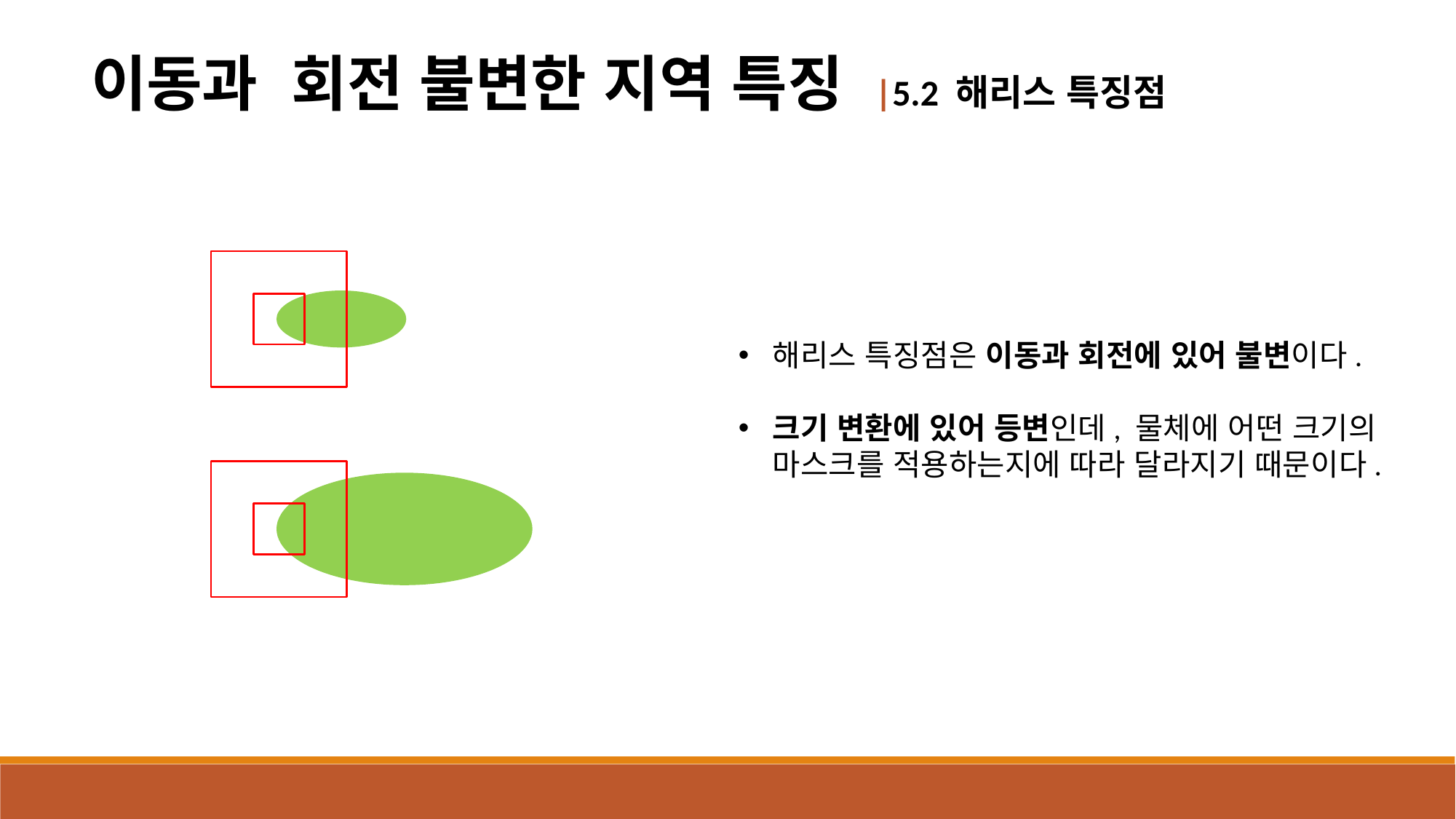

이동과  회전 불변한 지역 특징 |5.2 해리스 특징점

해리스 특징점은 이동과 회전에 있어 불변이다.

크기 변환에 있어 등변인데, 물체에 어떤 크기의 마스크를 적용하는지에 따라 달라지기 때문이다.